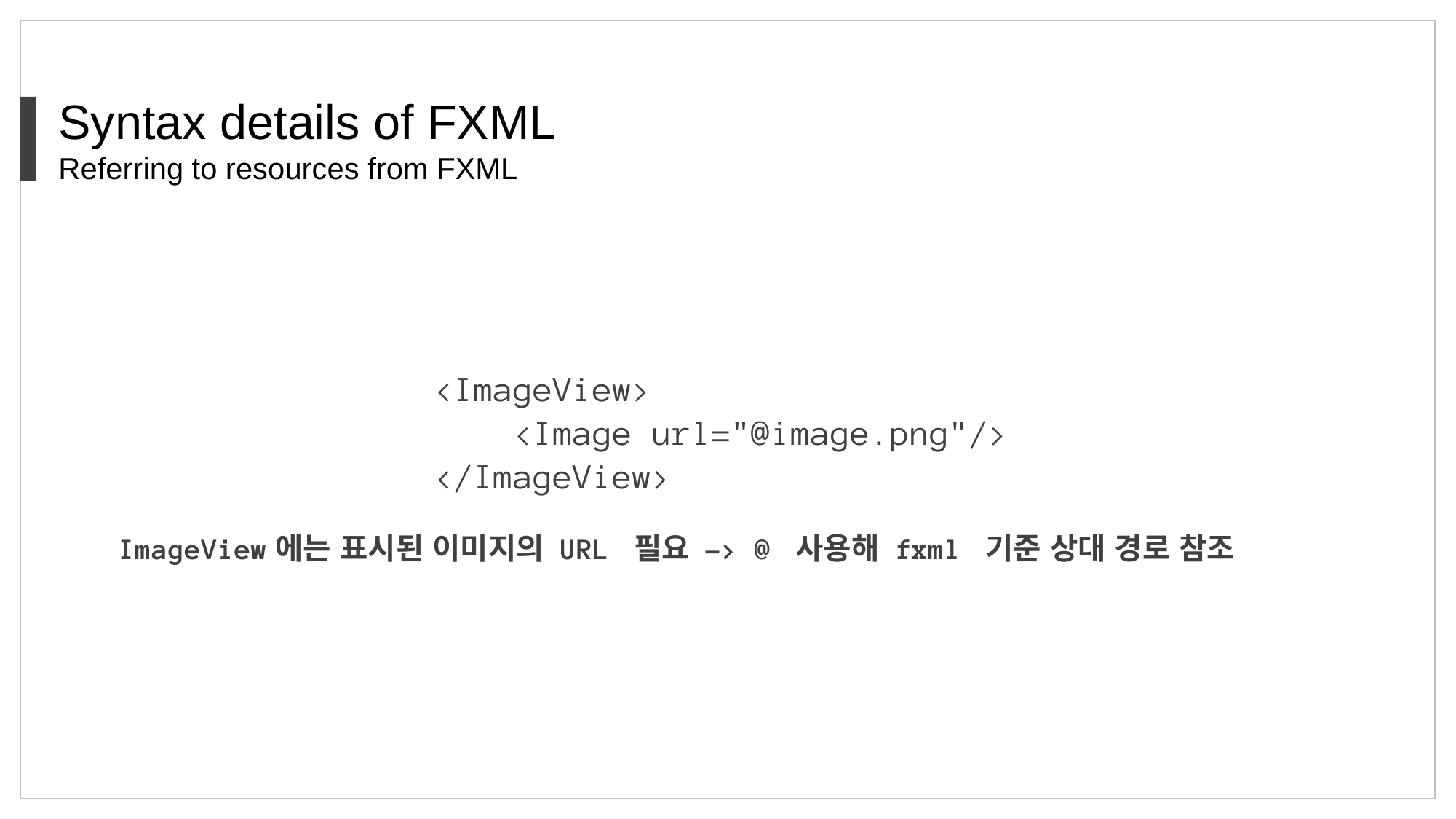

Syntax details of FXML
Referring to resources from FXML

<ImageView>
    <Image url="@image.png"/>
</ImageView>
ImageView에는 표시된 이미지의 URL 필요 -> @ 사용해 fxml 기준 상대 경로 참조